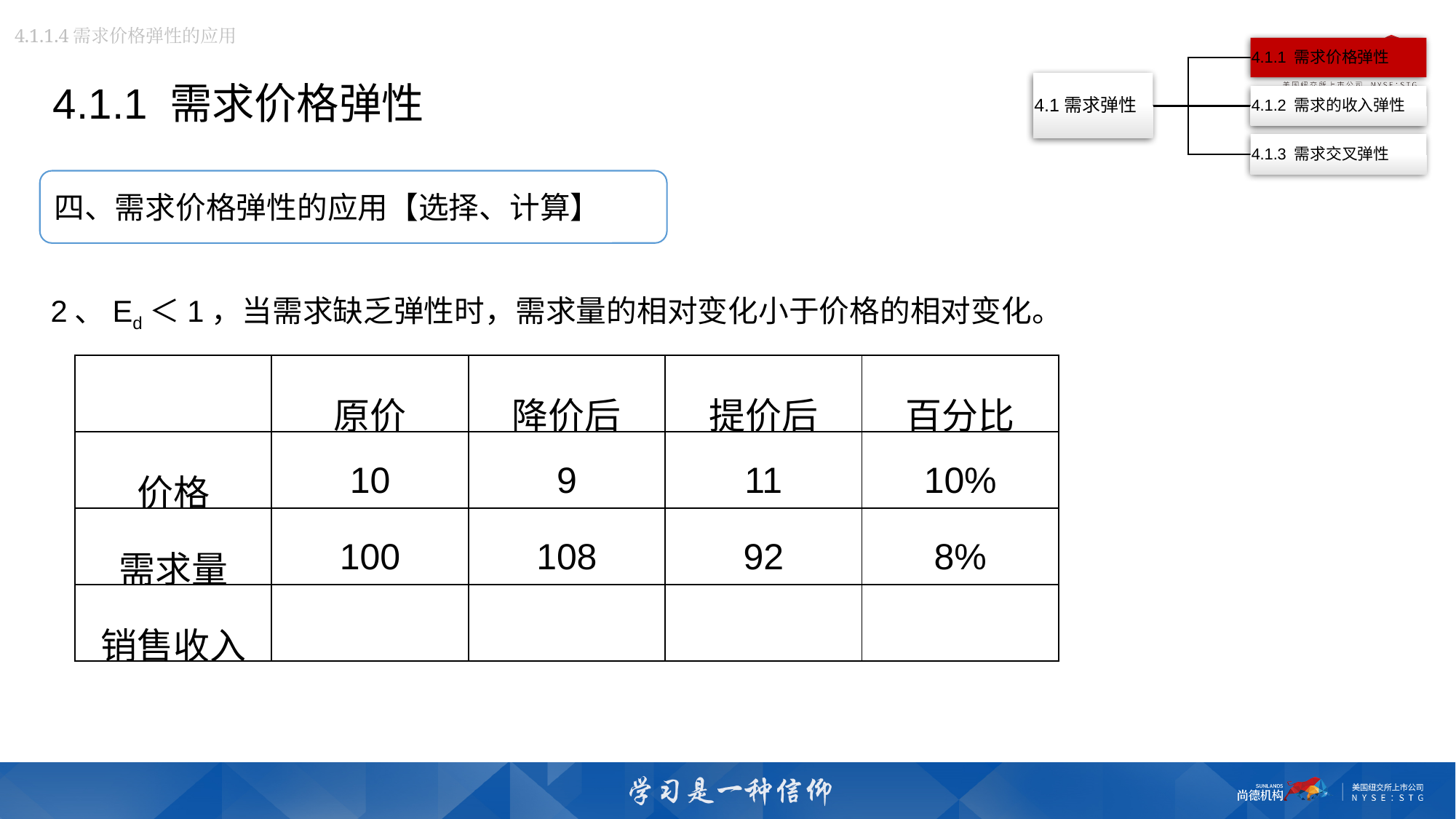

4.1需求弹性
4.1.1 需求价格弹性
4.1.2 需求的收入弹性
4.1.3 需求交叉弹性
4.1.1.4需求价格弹性的应用
4.1.1 需求价格弹性
四、需求价格弹性的应用【选择、计算】
2、Ed＜1，当需求缺乏弹性时，需求量的相对变化小于价格的相对变化。
|  | 原价 | 降价后 | 提价后 | 百分比 |
| --- | --- | --- | --- | --- |
| 价格 | 10 | 9 | 11 | 10% |
| 需求量 | 100 | 108 | 92 | 8% |
| 销售收入 | 1000 | 972 | 1012 |  |